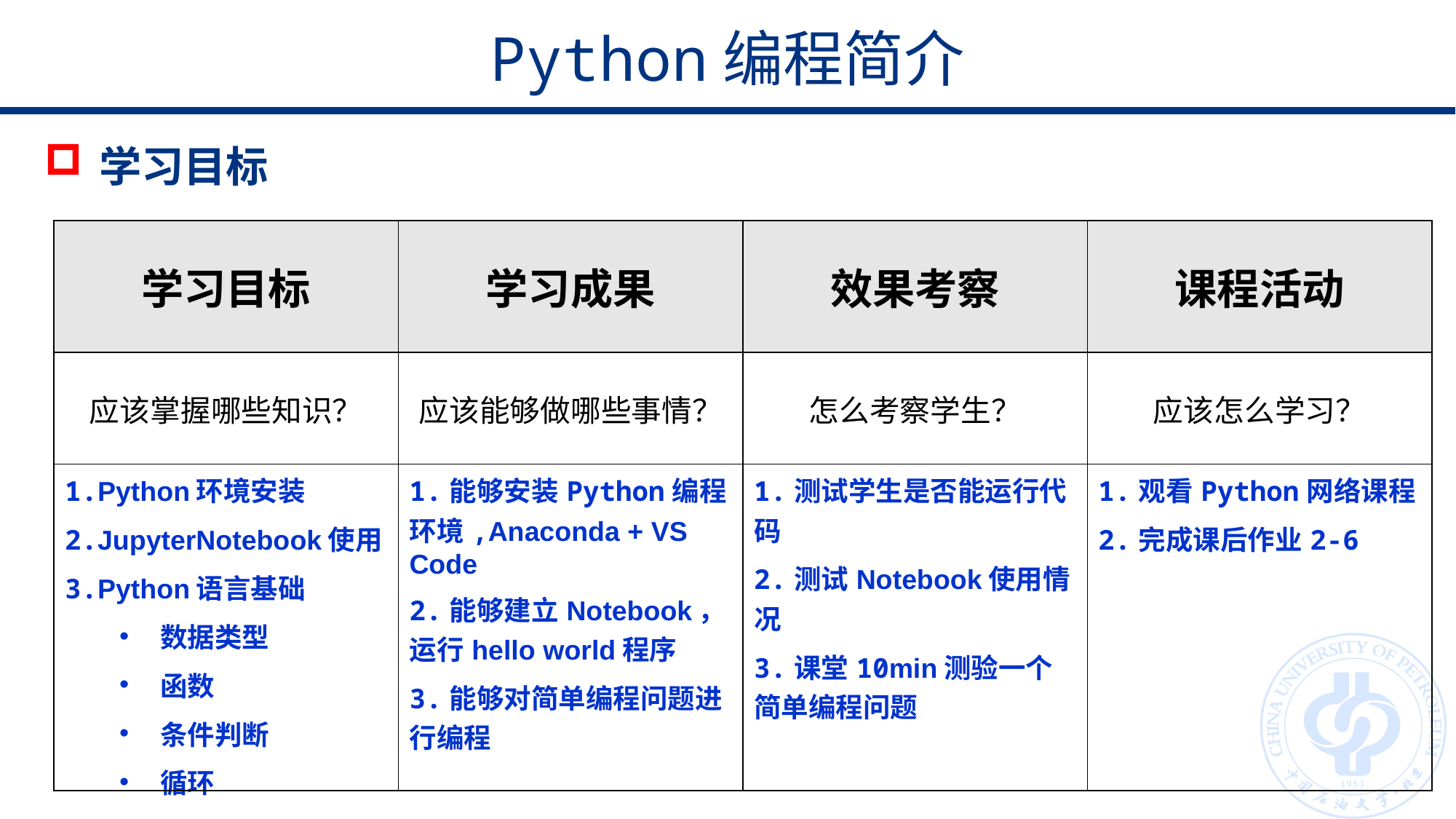

Python编程简介
学习目标
| 学习目标 | 学习成果 | 效果考察 | 课程活动 |
| --- | --- | --- | --- |
| 应该掌握哪些知识？ | 应该能够做哪些事情？ | 怎么考察学生？ | 应该怎么学习？ |
| 1.Python环境安装 2.JupyterNotebook使用 3.Python语言基础 数据类型 函数 条件判断 循环 | 1.能够安装Python编程环境,Anaconda + VS Code 2.能够建立Notebook，运行hello world程序 3.能够对简单编程问题进行编程 | 1.测试学生是否能运行代码 2.测试Notebook使用情况 3.课堂10min测验一个简单编程问题 | 1.观看Python网络课程 2.完成课后作业2-6 |